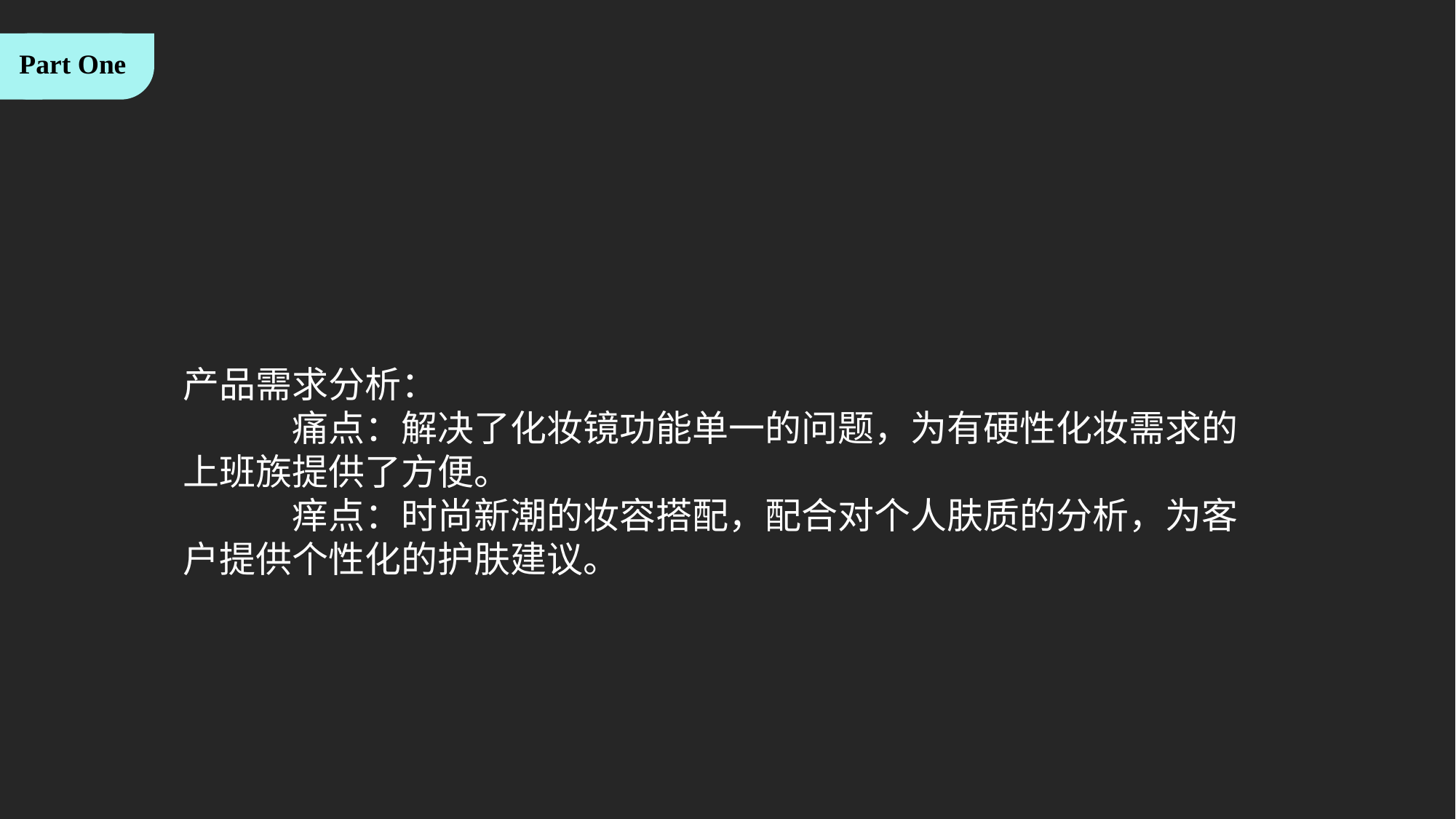

Part One
产品需求分析：
	痛点：解决了化妆镜功能单一的问题，为有硬性化妆需求的上班族提供了方便。
	痒点：时尚新潮的妆容搭配，配合对个人肤质的分析，为客户提供个性化的护肤建议。